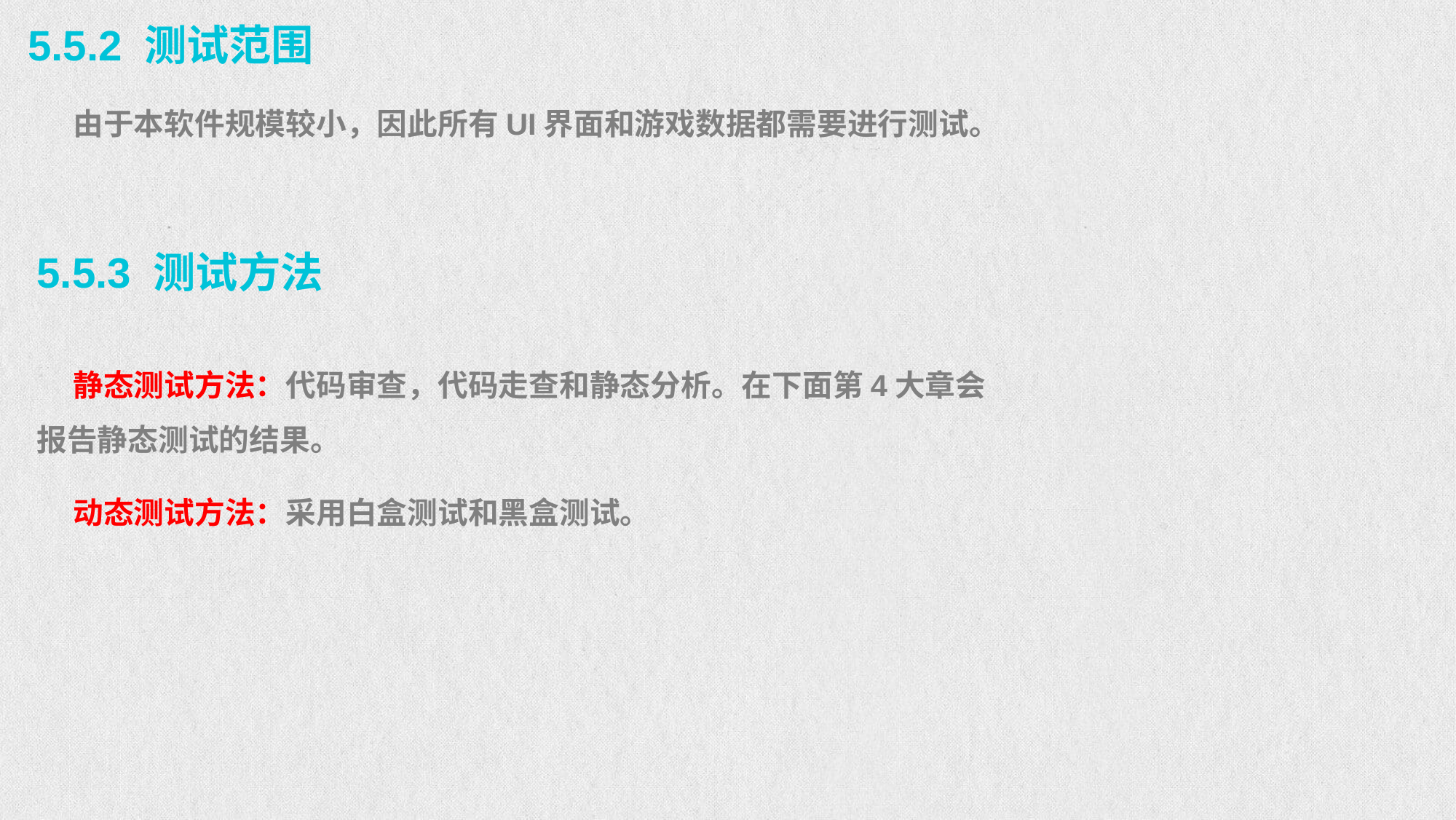

5.5.2 测试范围
由于本软件规模较小，因此所有UI界面和游戏数据都需要进行测试。
5.5.3 测试方法

静态测试方法：代码审查，代码走查和静态分析。在下面第4大章会报告静态测试的结果。
动态测试方法：采用白盒测试和黑盒测试。